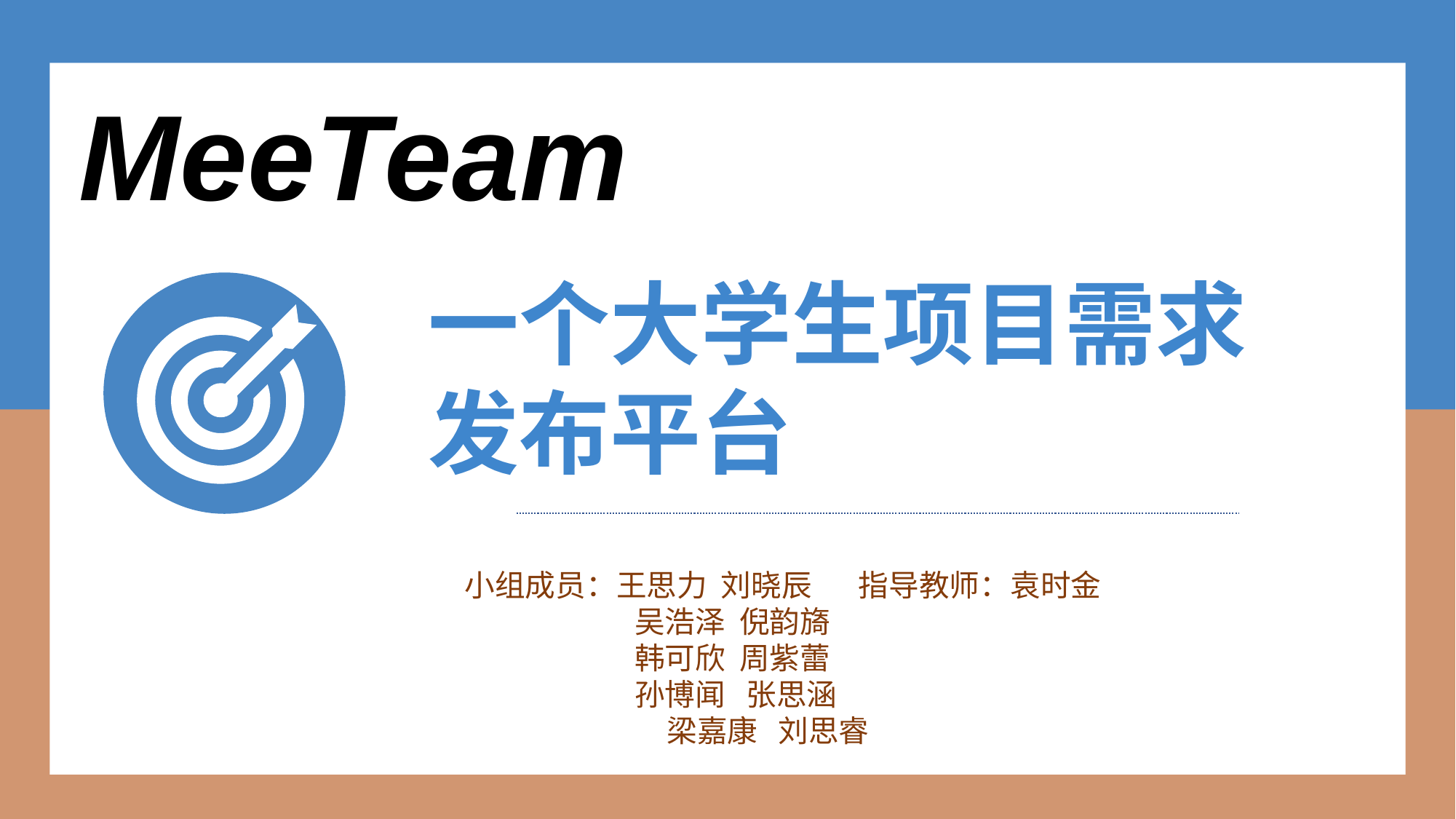

MeeTeam
一个大学生项目需求发布平台
小组成员：王思力  刘晓辰
	        吴浩泽  倪韵旖
	        韩可欣  周紫蕾
        	        孙博闻   张思涵
                             梁嘉康   刘思睿

指导教师：袁时金